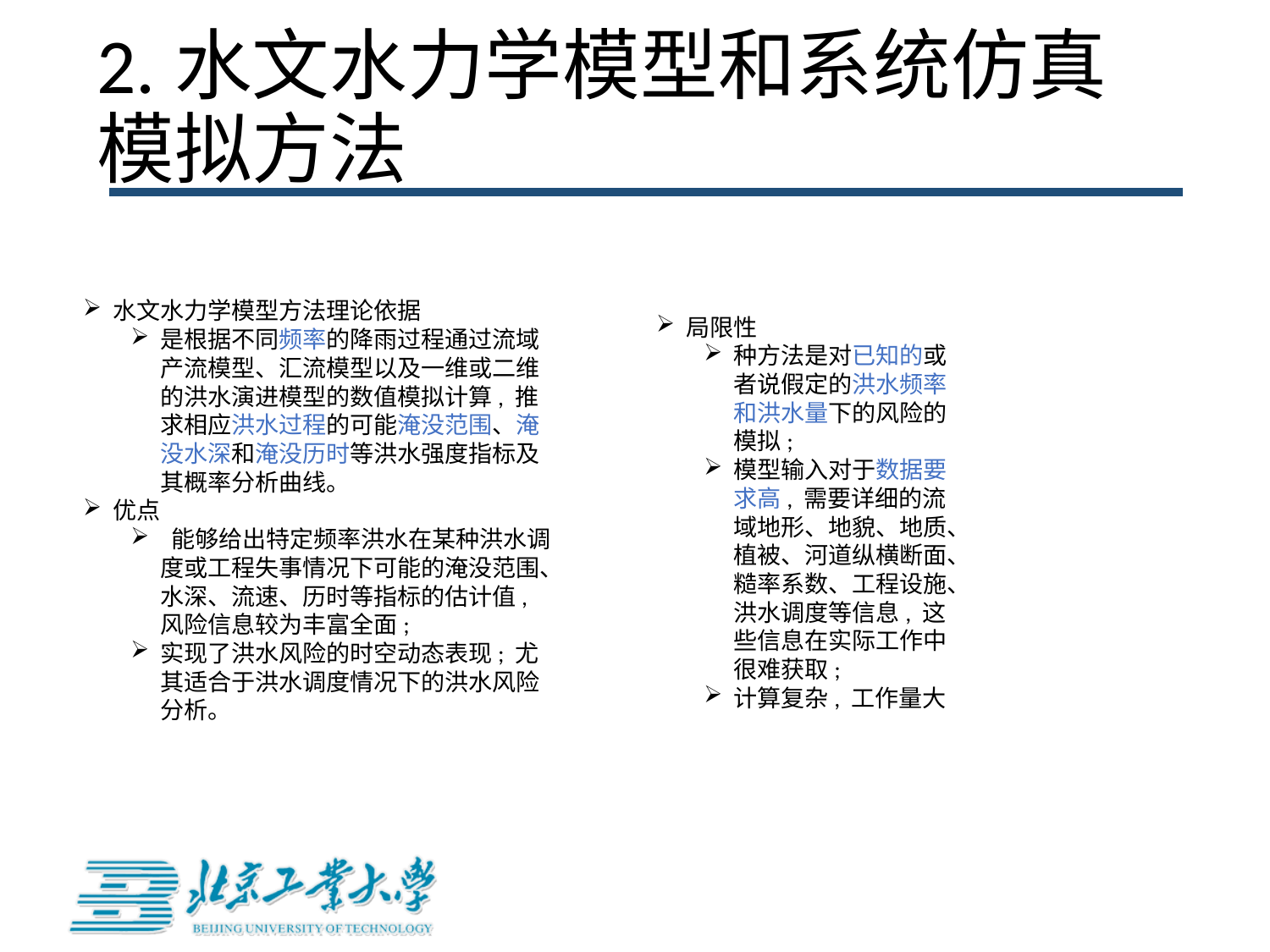

# 2.水文水力学模型和系统仿真模拟方法
水文水力学模型方法理论依据
是根据不同频率的降雨过程通过流域产流模型、汇流模型以及一维或二维的洪水演进模型的数值模拟计算, 推求相应洪水过程的可能淹没范围、淹没水深和淹没历时等洪水强度指标及其概率分析曲线。
优点
 能够给出特定频率洪水在某种洪水调度或工程失事情况下可能的淹没范围、水深、流速、历时等指标的估计值, 风险信息较为丰富全面;
实现了洪水风险的时空动态表现; 尤其适合于洪水调度情况下的洪水风险分析。

局限性
种方法是对已知的或者说假定的洪水频率和洪水量下的风险的模拟;
模型输入对于数据要求高, 需要详细的流域地形、地貌、地质、植被、河道纵横断面、糙率系数、工程设施、洪水调度等信息, 这些信息在实际工作中很难获取;
计算复杂, 工作量大